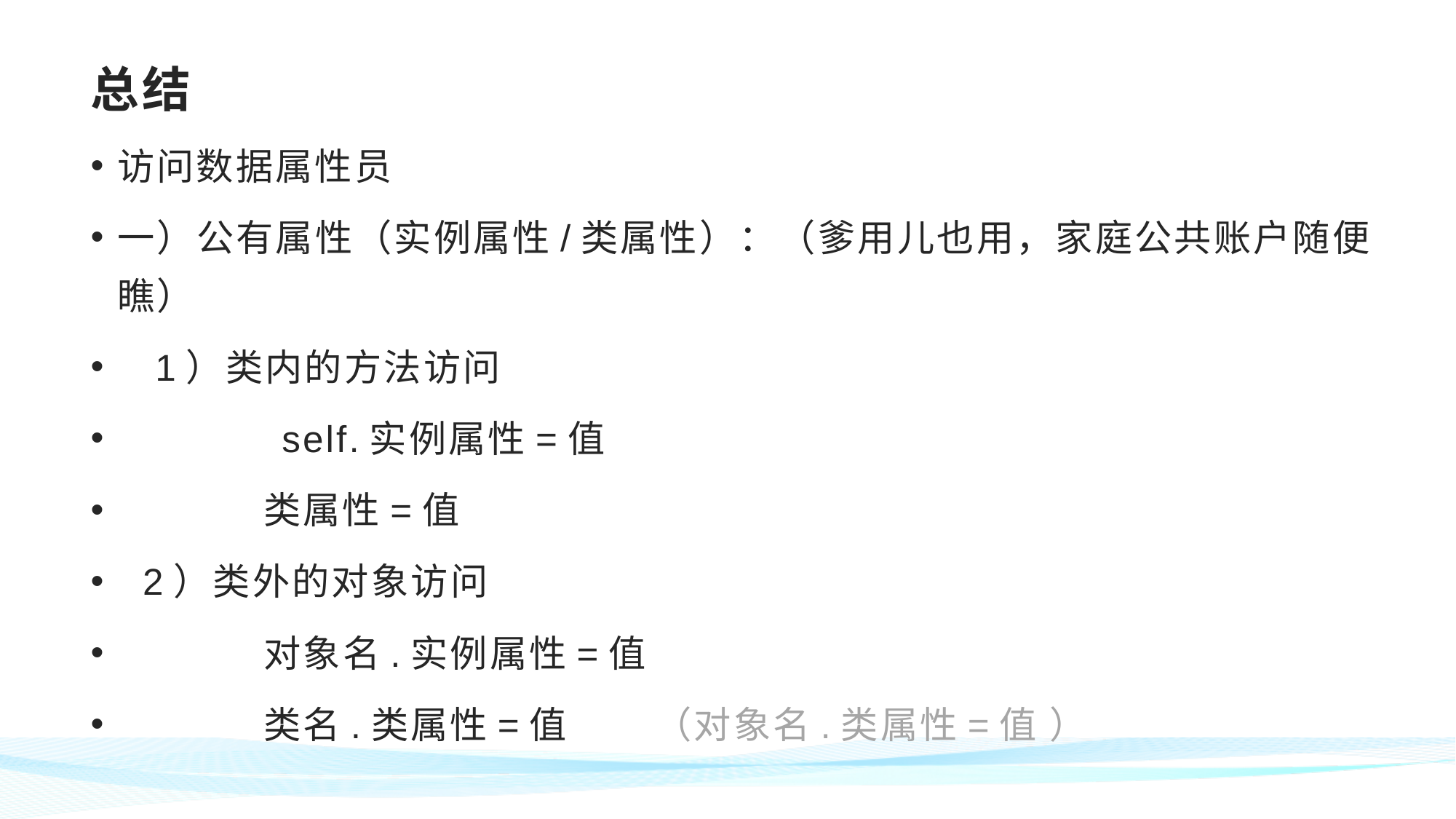

# 总结
访问数据属性员
一）公有属性（实例属性/类属性）：（爹用儿也用，家庭公共账户随便瞧）
   1）类内的方法访问
             self.实例属性=值
             类属性=值
  2）类外的对象访问
             对象名.实例属性=值
             类名.类属性=值        （对象名.类属性=值 ）